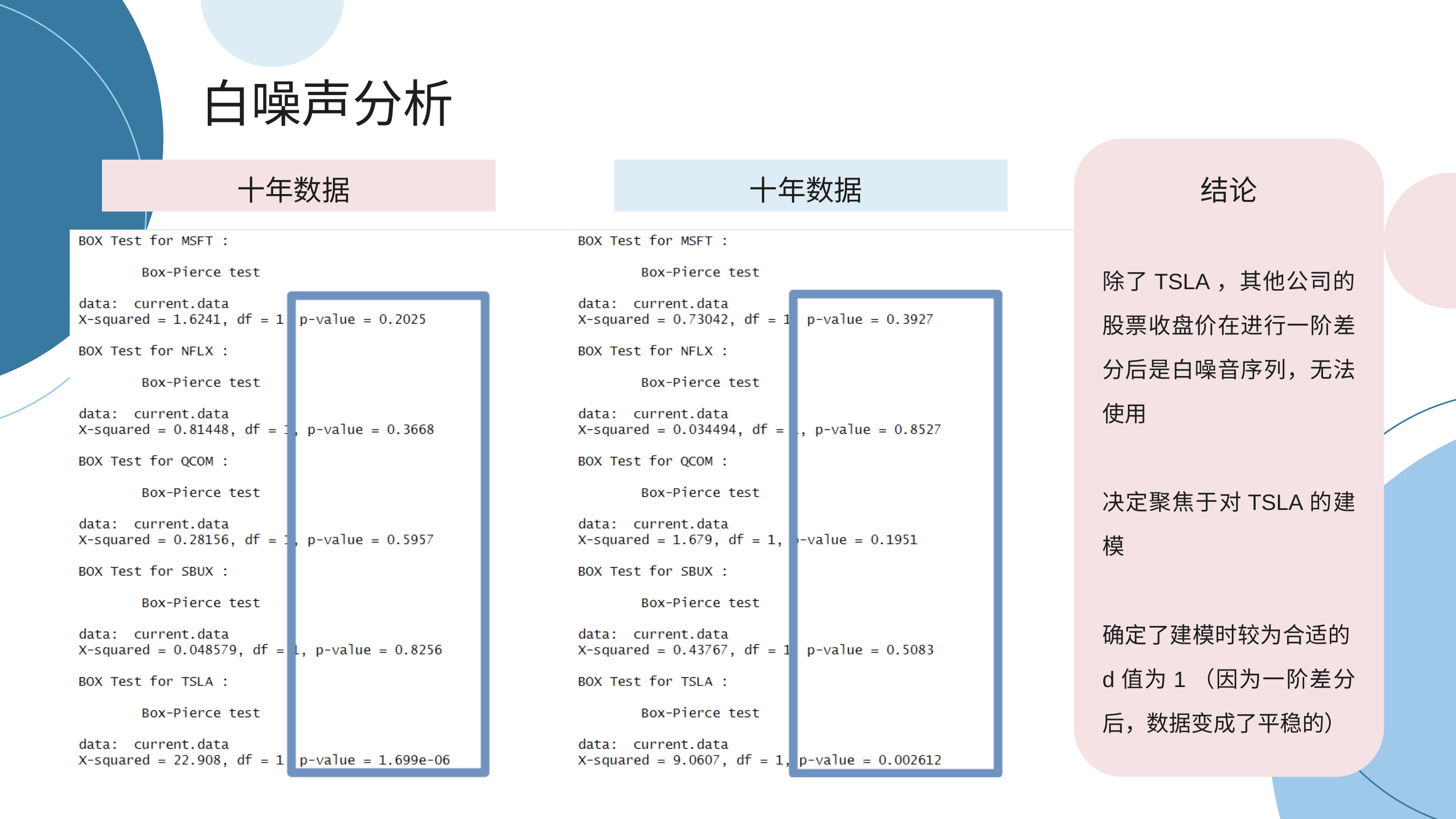

白噪声分析

十年数据
十年数据
结论

除了TSLA，其他公司的股票收盘价在进行一阶差分后是白噪音序列，无法使用

决定聚焦于对TSLA的建模

确定了建模时较为合适的d值为1（因为一阶差分后，数据变成了平稳的）